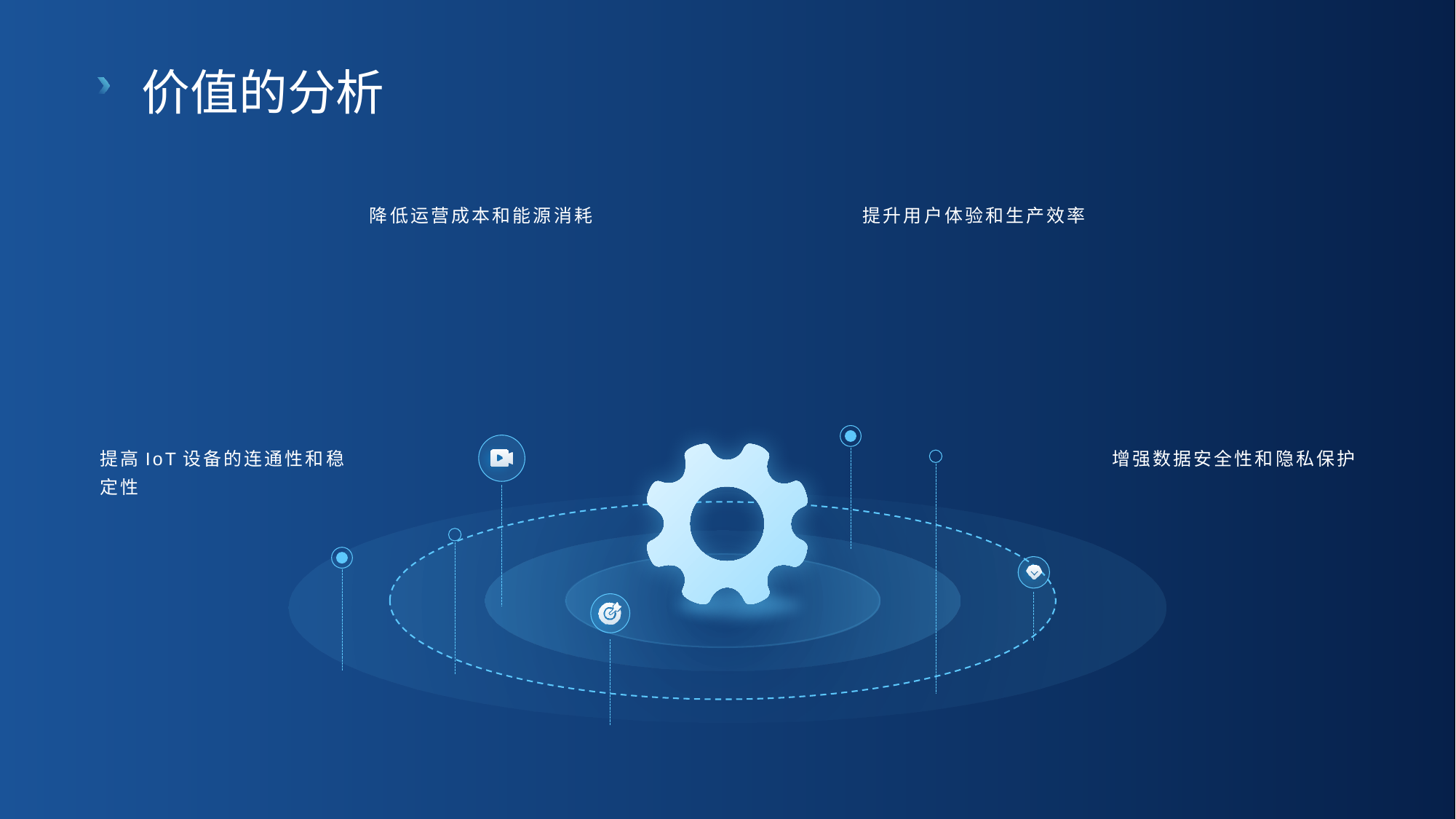

价值的分析
降低运营成本和能源消耗
提升用户体验和生产效率

提高IoT设备的连通性和稳定性
增强数据安全性和隐私保护